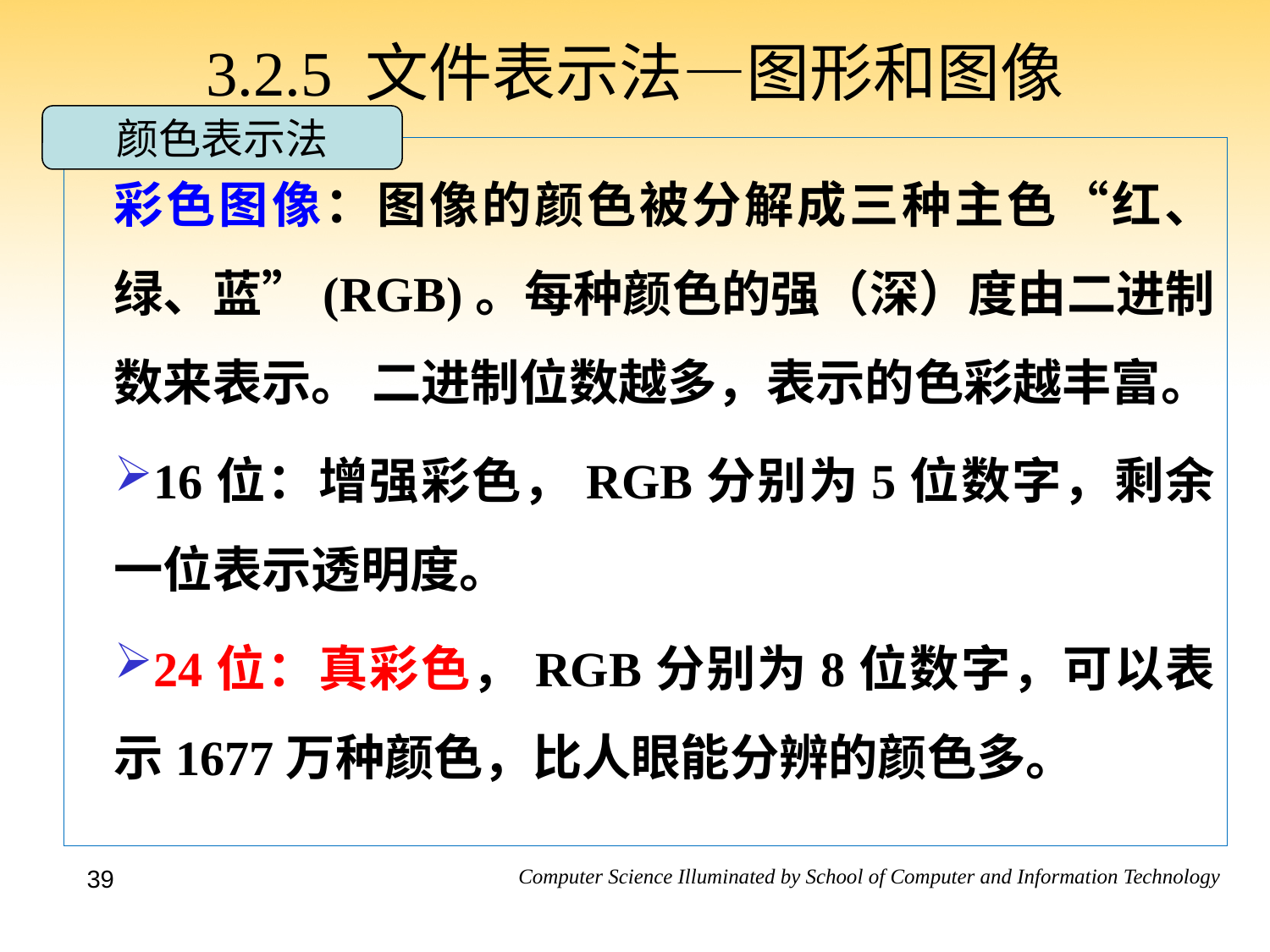

3.2.5 文件表示法—图形和图像
颜色表示法
彩色图像：图像的颜色被分解成三种主色“红、绿、蓝”(RGB)。每种颜色的强（深）度由二进制数来表示。 二进制位数越多，表示的色彩越丰富。
16位：增强彩色，RGB分别为5位数字，剩余一位表示透明度。
24位：真彩色，RGB分别为8位数字，可以表示1677万种颜色，比人眼能分辨的颜色多。
39